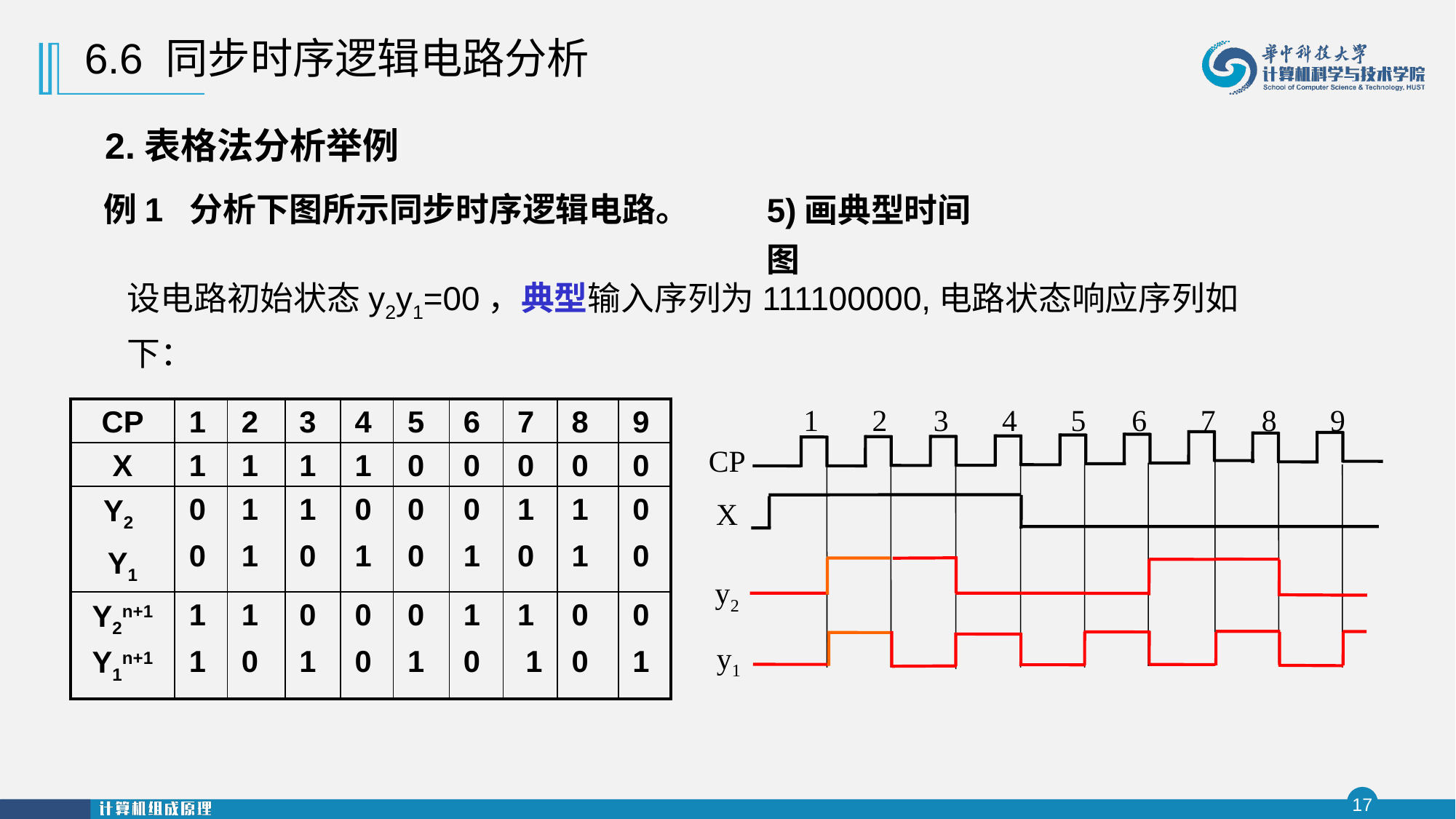

6.6 同步时序逻辑电路分析
2.表格法分析举例
5)画典型时间图
  例1  分析下图所示同步时序逻辑电路。
设电路初始状态y2y1=00，典型输入序列为111100000,电路状态响应序列如下：
1       2      3       4       5      6       7      8       9

X

y2
y1
CP

| CP | 1 | 2 | 3 | 4 | 5 | 6 | 7 | 8 | 9 |
| --- | --- | --- | --- | --- | --- | --- | --- | --- | --- |
| X | 1 | 1 | 1 | 1 | 0 | 0 | 0 | 0 | 0 |
| Y2 Y1 | 0 0 | 1 1 | 1 0 | 0 1 | 0 0 | 0 1 | 1 0 | 1 1 | 0 0 |
| Y2n+1 Y1n+1 | 1 1 | 1 0 | 0 1 | 0 0 | 0 1 | 1 0 | 1 1 | 0 0 | 0 1 |